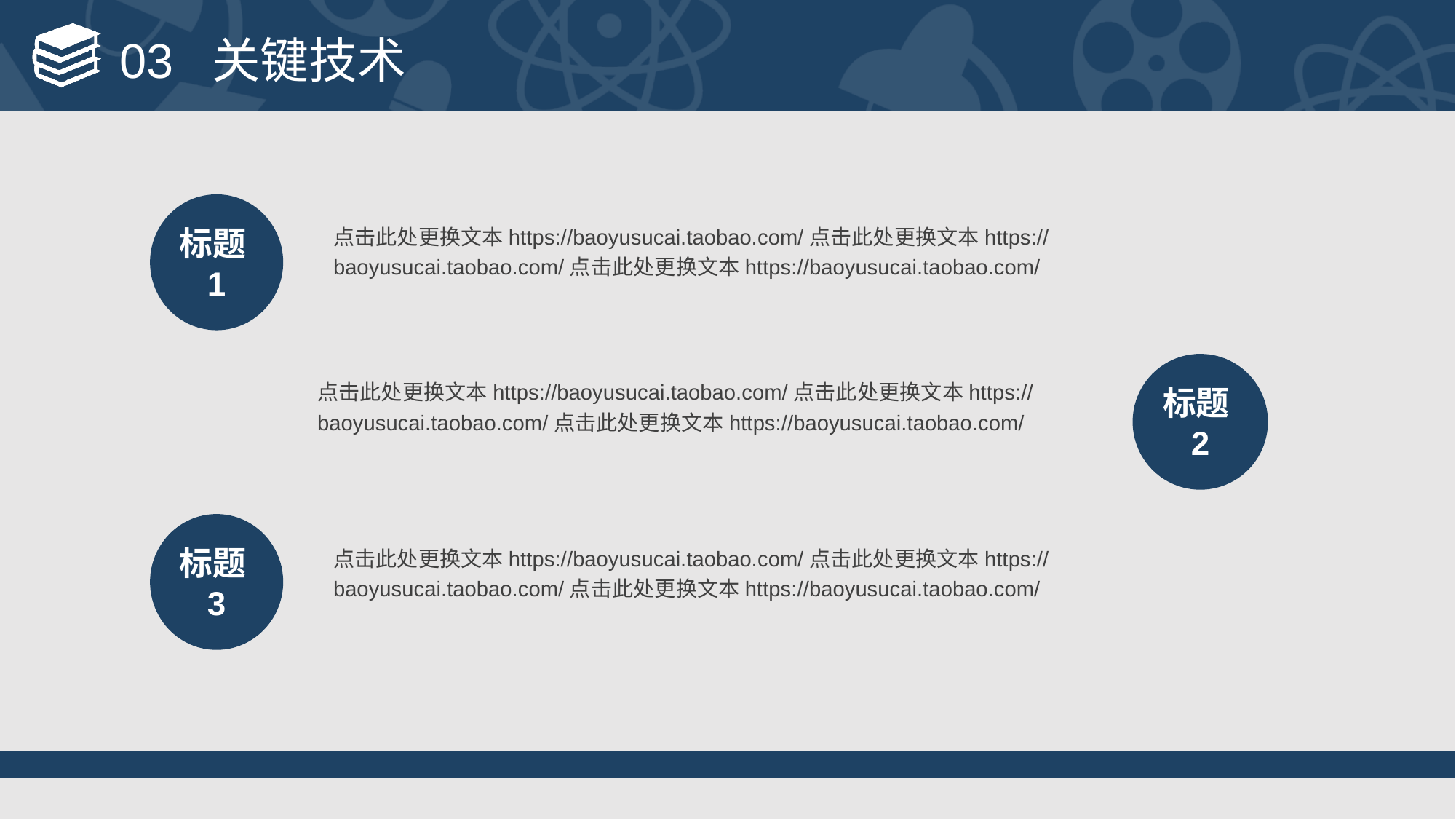

# 03  关键技术
标题1
点击此处更换文本https://baoyusucai.taobao.com/点击此处更换文本https://baoyusucai.taobao.com/点击此处更换文本https://baoyusucai.taobao.com/
标题2
点击此处更换文本https://baoyusucai.taobao.com/点击此处更换文本https://baoyusucai.taobao.com/点击此处更换文本https://baoyusucai.taobao.com/
标题3
点击此处更换文本https://baoyusucai.taobao.com/点击此处更换文本https://baoyusucai.taobao.com/点击此处更换文本https://baoyusucai.taobao.com/